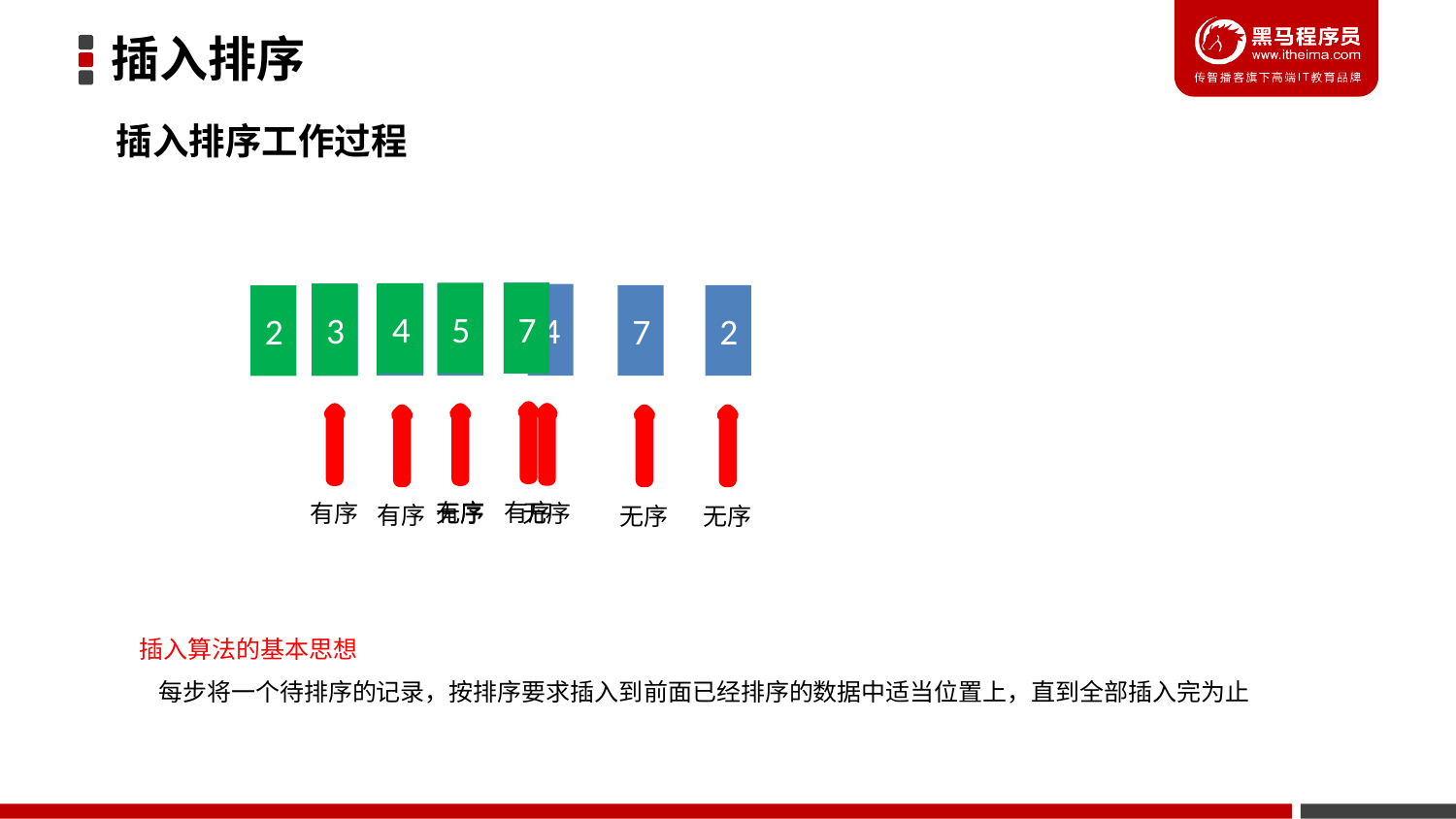

插入排序
插入排序工作过程
5
7
7
4
3
5
4
3
5
5
5
3
4
7
2
2

有序
有序
无序
有序
无序
有序
无序
无序
插入算法的基本思想
每步将一个待排序的记录，按排序要求插入到前面已经排序的数据中适当位置上，直到全部插入完为止